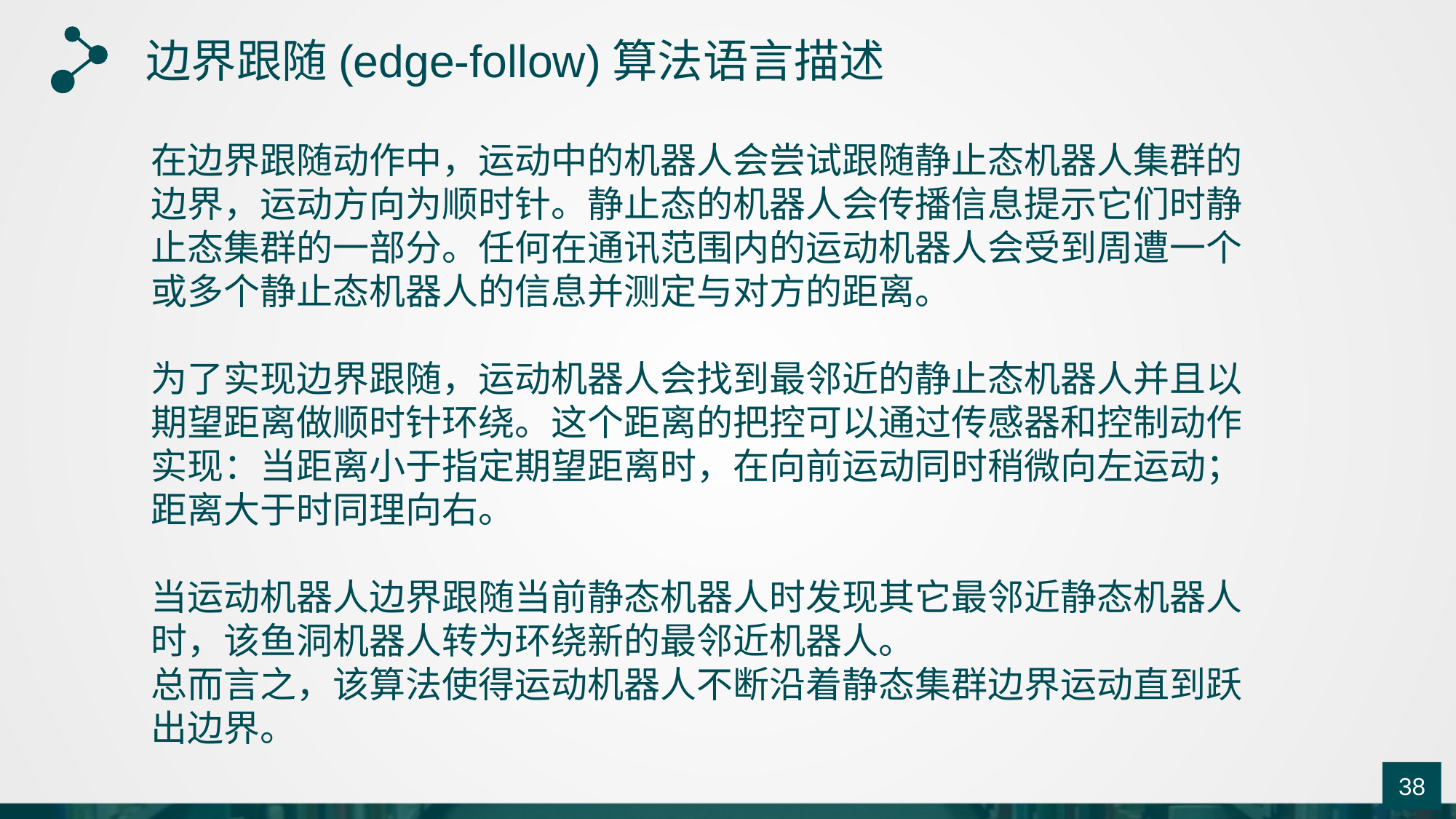

边界跟随(edge-follow)算法语言描述
在边界跟随动作中，运动中的机器人会尝试跟随静止态机器人集群的边界，运动方向为顺时针。静止态的机器人会传播信息提示它们时静止态集群的一部分。任何在通讯范围内的运动机器人会受到周遭一个或多个静止态机器人的信息并测定与对方的距离。

为了实现边界跟随，运动机器人会找到最邻近的静止态机器人并且以期望距离做顺时针环绕。这个距离的把控可以通过传感器和控制动作实现：当距离小于指定期望距离时，在向前运动同时稍微向左运动；距离大于时同理向右。

当运动机器人边界跟随当前静态机器人时发现其它最邻近静态机器人时，该鱼洞机器人转为环绕新的最邻近机器人。
总而言之，该算法使得运动机器人不断沿着静态集群边界运动直到跃出边界。